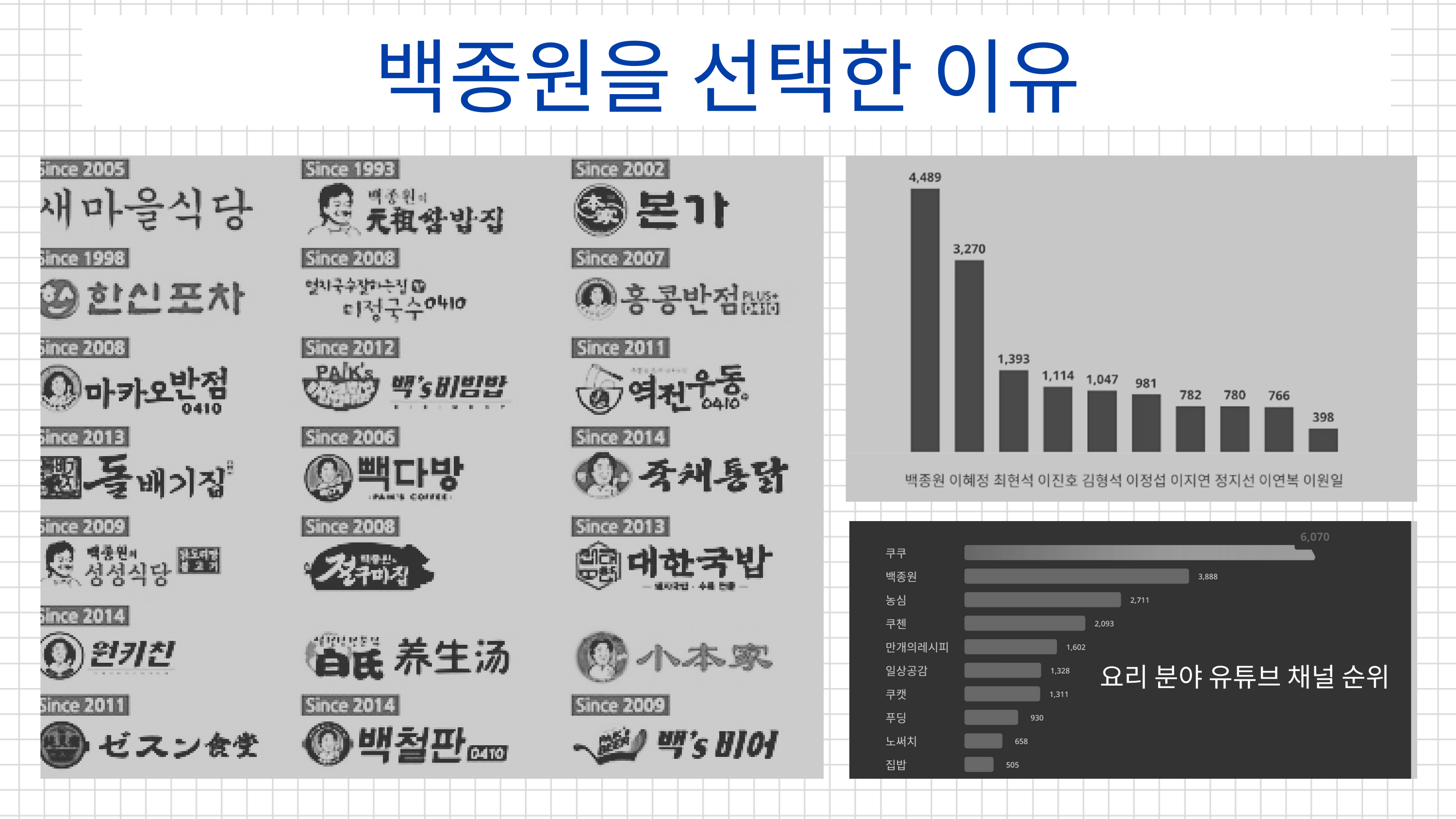

백종원을 선택한 이유

요리 분야 유튜브 채널 순위